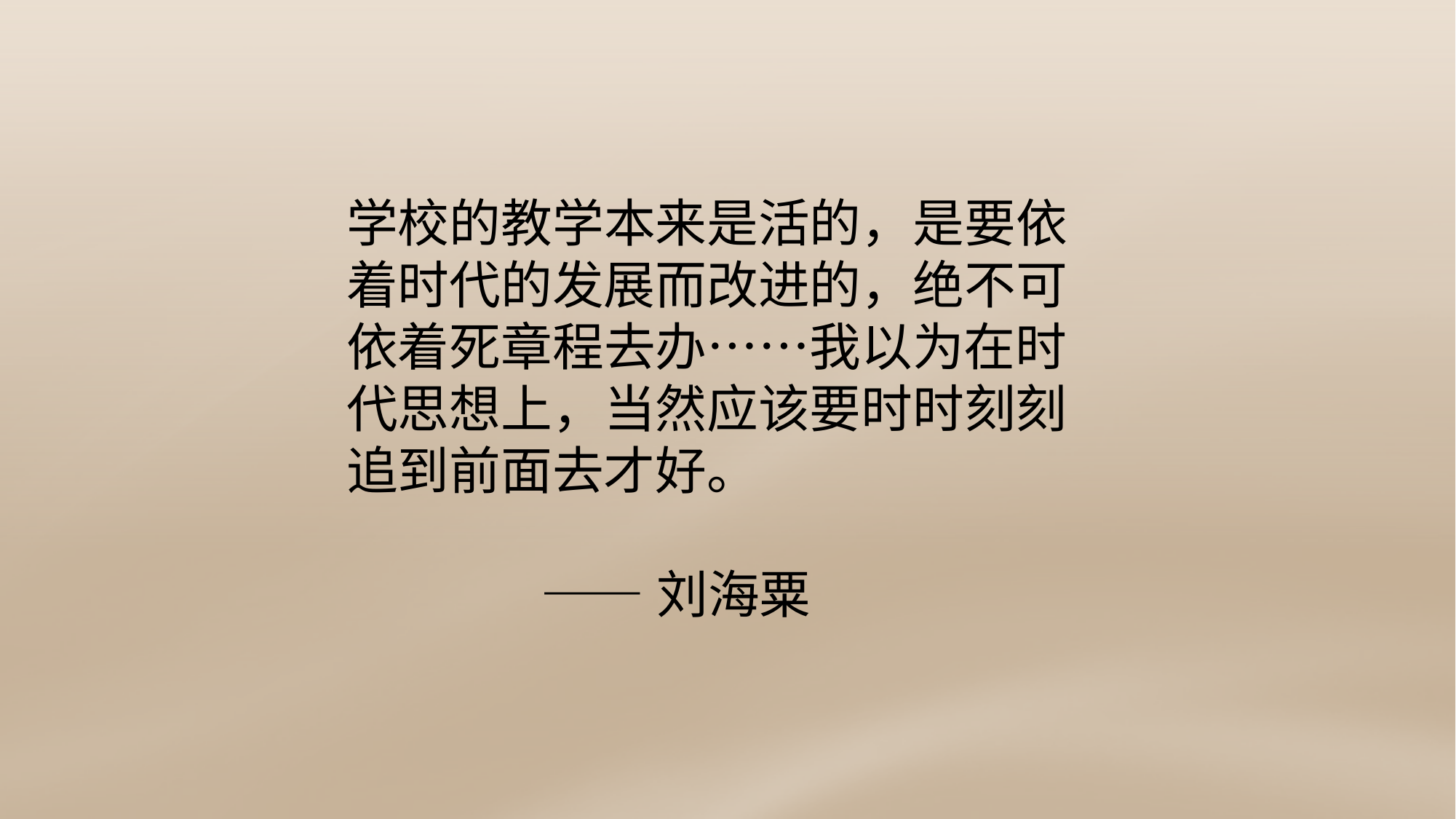

学校的教学本来是活的，是要依着时代的发展而改进的，绝不可依着死章程去办……我以为在时代思想上，当然应该要时时刻刻追到前面去才好。
                                                                                 ——刘海粟